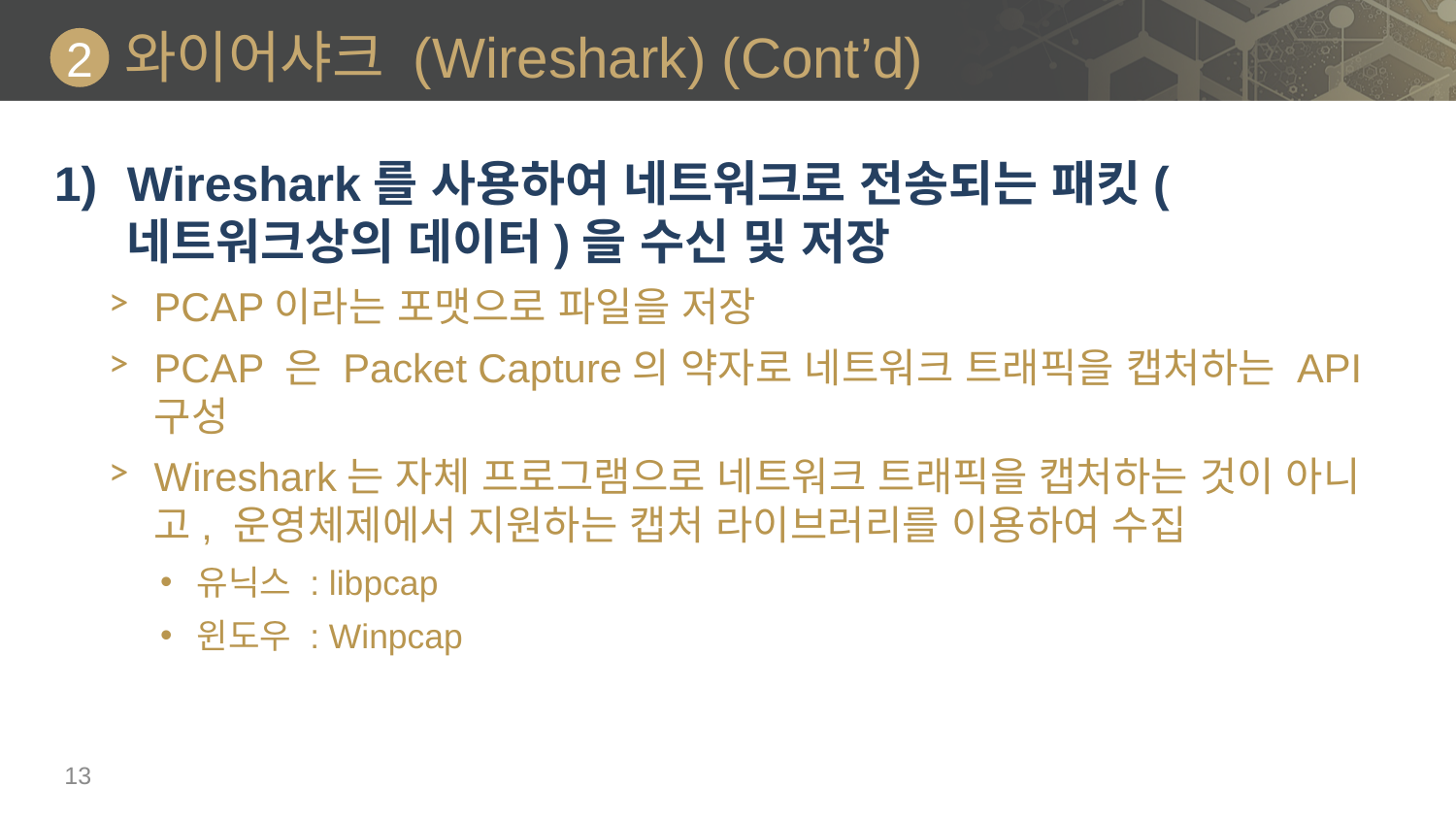

# 와이어샤크 (Wireshark) (Cont’d)
2
Wireshark를 사용하여 네트워크로 전송되는 패킷(네트워크상의 데이터)을 수신 및 저장
PCAP이라는 포맷으로 파일을 저장
PCAP 은 Packet Capture의 약자로 네트워크 트래픽을 캡처하는 API구성
Wireshark는 자체 프로그램으로 네트워크 트래픽을 캡처하는 것이 아니고, 운영체제에서 지원하는 캡처 라이브러리를 이용하여 수집
유닉스 : libpcap
윈도우 : Winpcap

13